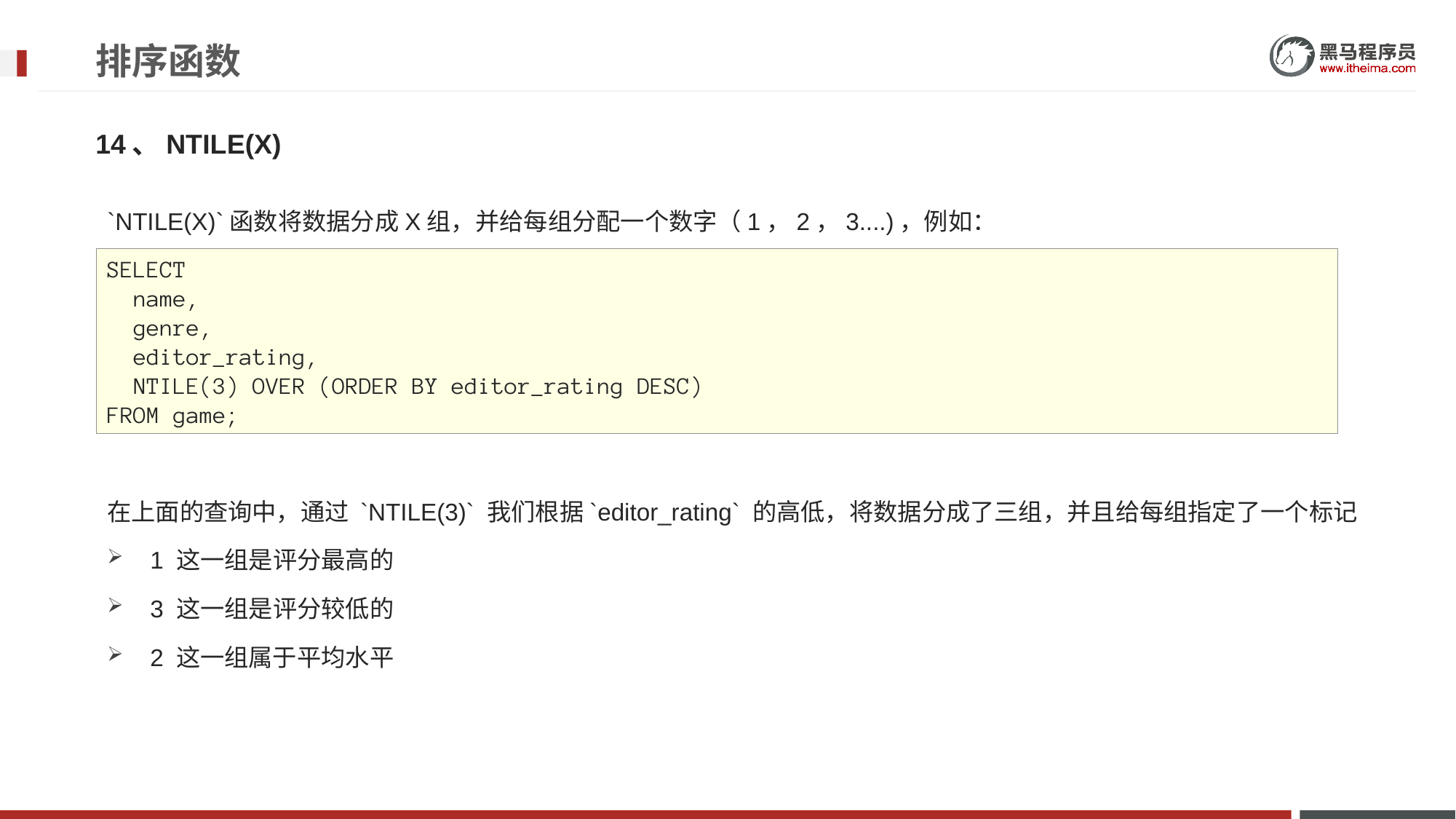

# 排序函数
14、NTILE(X)
`NTILE(X)`函数将数据分成X组，并给每组分配一个数字（1，2，3....)，例如：

在上面的查询中，通过 `NTILE(3)` 我们根据`editor_rating` 的高低，将数据分成了三组，并且给每组指定了一个标记
1 这一组是评分最高的
3 这一组是评分较低的
2 这一组属于平均水平
SELECT
  name,
  genre,
  editor_rating,
  NTILE(3) OVER (ORDER BY editor_rating DESC)
FROM game;